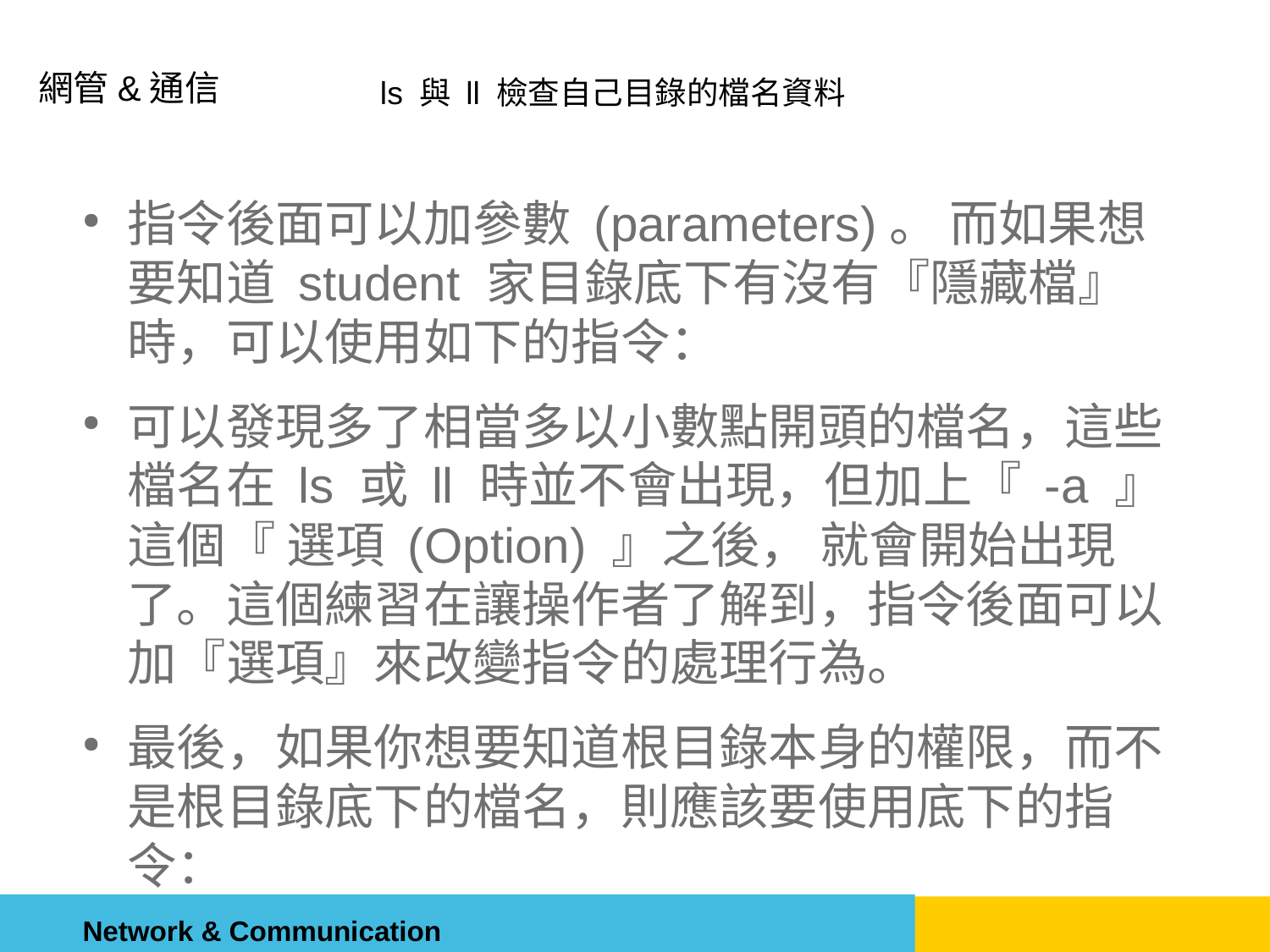

指令後面可以加參數 (parameters)。 而如果想要知道 student 家目錄底下有沒有『隱藏檔』時，可以使用如下的指令：
可以發現多了相當多以小數點開頭的檔名，這些檔名在 ls 或 ll 時並不會出現，但加上『 -a 』這個『 選項 (Option) 』之後， 就會開始出現了。這個練習在讓操作者了解到，指令後面可以加『選項』來改變指令的處理行為。
最後，如果你想要知道根目錄本身的權限，而不是根目錄底下的檔名，則應該要使用底下的指令：
ls 與 ll 檢查自己目錄的檔名資料